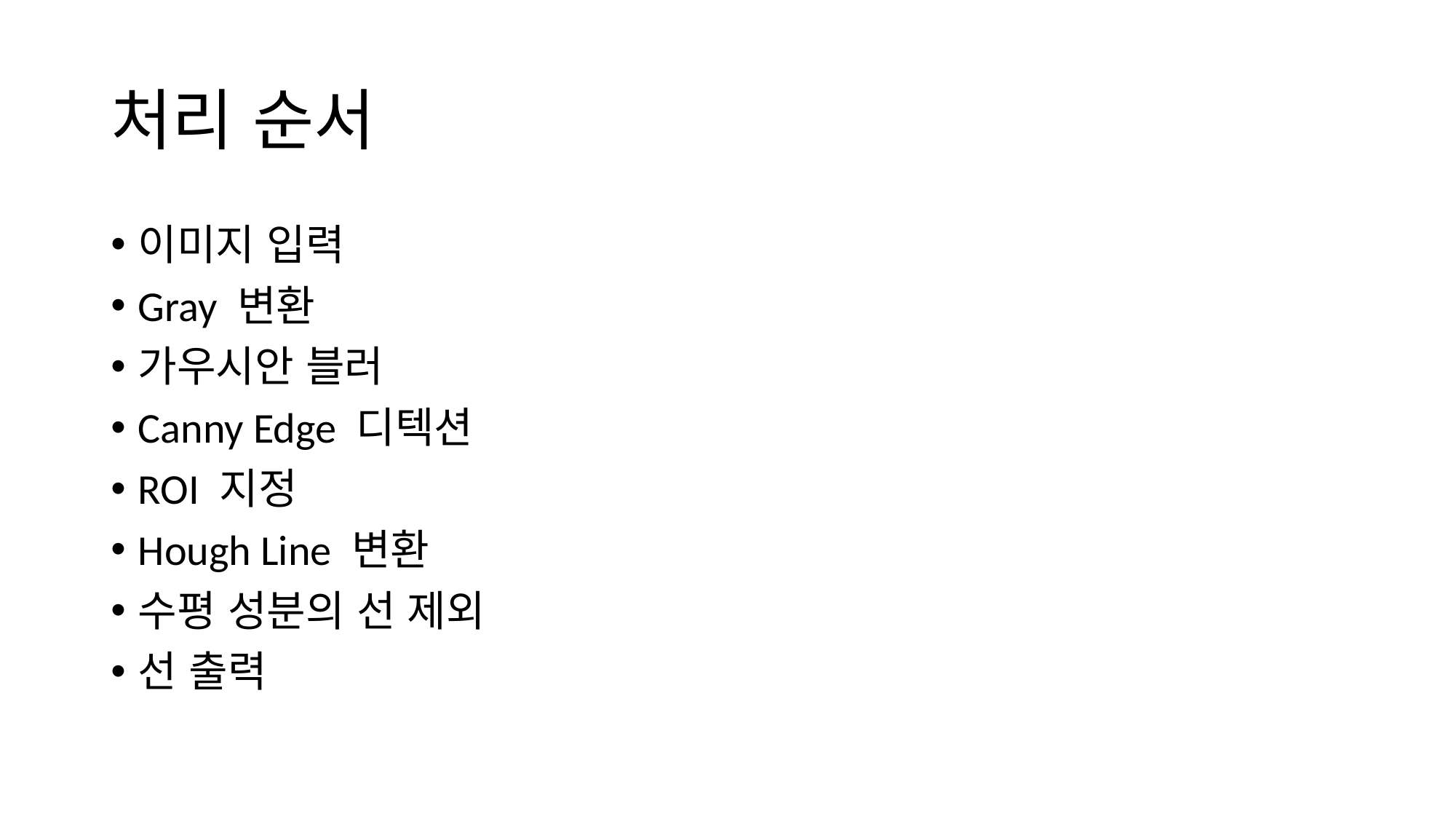

# 처리 순서
이미지 입력
Gray 변환
가우시안 블러
Canny Edge 디텍션
ROI 지정
Hough Line 변환
수평 성분의 선 제외
선 출력